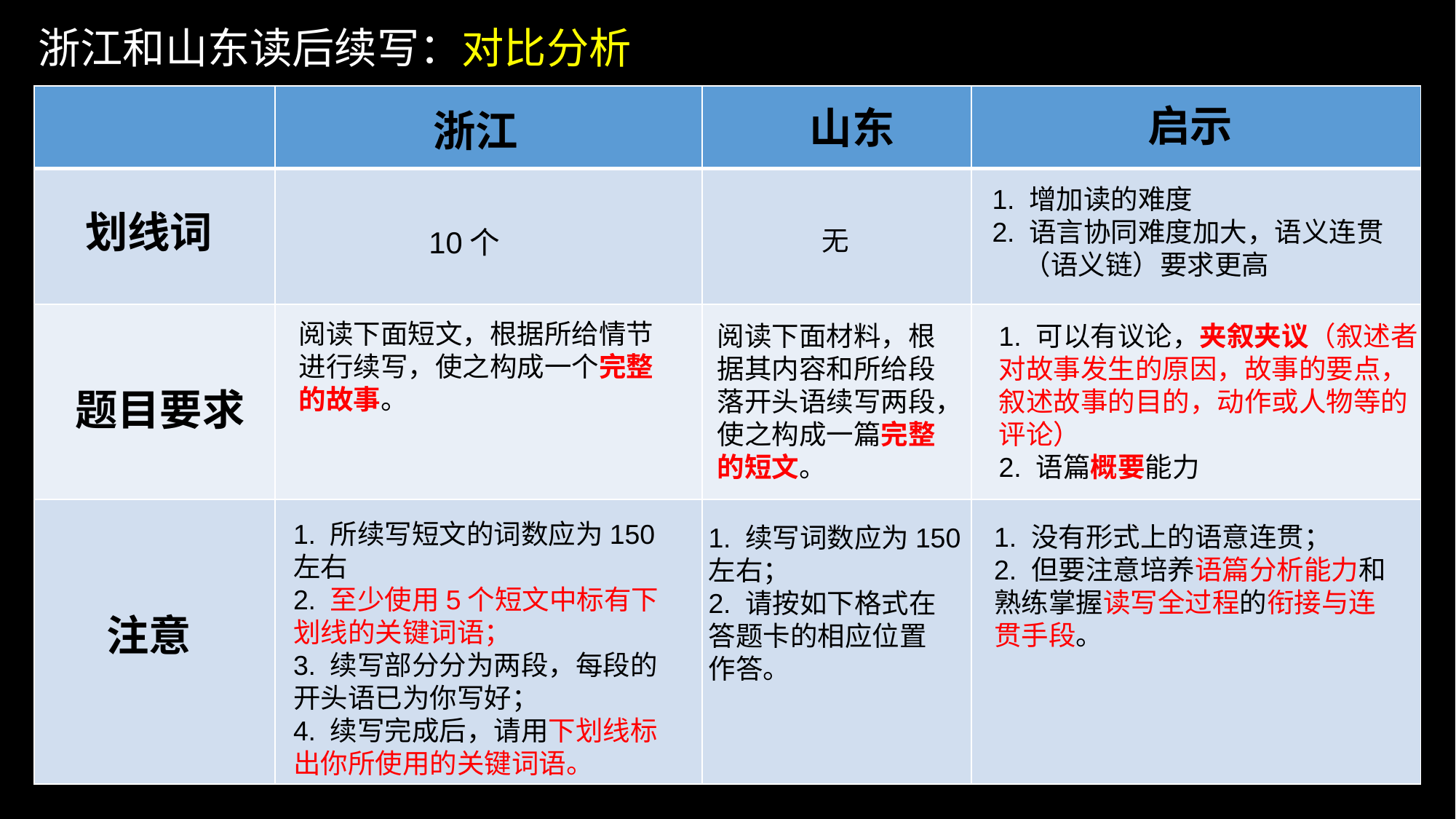

浙江和山东读后续写：对比分析
|  |  |  |  |
| --- | --- | --- | --- |
|  |  |  |  |
|  |  |  |  |
|  |  |  |  |
启示
山东
浙江
1. 增加读的难度
2. 语言协同难度加大，语义连贯
    （语义链）要求更高
划线词
10个
无
阅读下面短文，根据所给情节
进行续写，使之构成一个完整
的故事。
阅读下面材料，根
据其内容和所给段
落开头语续写两段，
使之构成一篇完整
的短文。
1. 可以有议论，夹叙夹议（叙述者
对故事发生的原因，故事的要点，
叙述故事的目的，动作或人物等的
评论）
2. 语篇概要能力
题目要求
1. 所续写短文的词数应为150
左右
2. 至少使用5个短文中标有下
划线的关键词语；
3. 续写部分分为两段，每段的
开头语已为你写好；
4. 续写完成后，请用下划线标
出你所使用的关键词语。

1. 没有形式上的语意连贯；
2. 但要注意培养语篇分析能力和
熟练掌握读写全过程的衔接与连
贯手段。
1. 续写词数应为150
左右；
2. 请按如下格式在
答题卡的相应位置
作答。
注意